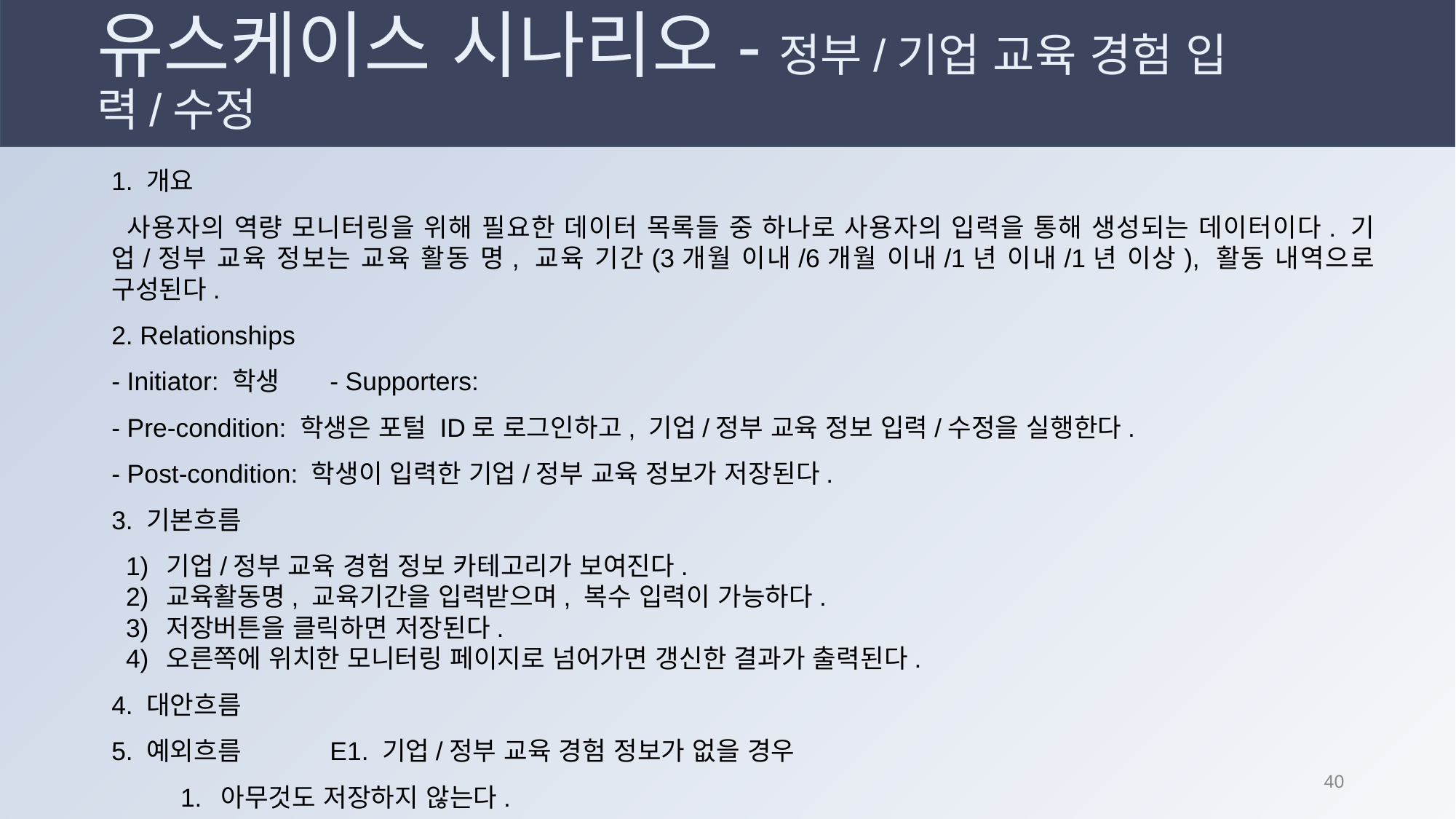

# 유스케이스 시나리오-정부/기업 교육 경험 입력/수정

1. 개요
 사용자의 역량 모니터링을 위해 필요한 데이터 목록들 중 하나로 사용자의 입력을 통해 생성되는 데이터이다. 기업/정부 교육 정보는 교육 활동 명, 교육 기간(3개월 이내/6개월 이내/1년 이내/1년 이상), 활동 내역으로 구성된다.
2. Relationships
- Initiator: 학생	- Supporters:
- Pre-condition: 학생은 포털 ID로 로그인하고, 기업/정부 교육 정보 입력/수정을 실행한다.
- Post-condition: 학생이 입력한 기업/정부 교육 정보가 저장된다.
3. 기본흐름
기업/정부 교육 경험 정보 카테고리가 보여진다.
교육활동명, 교육기간을 입력받으며, 복수 입력이 가능하다.
저장버튼을 클릭하면 저장된다.
오른쪽에 위치한 모니터링 페이지로 넘어가면 갱신한 결과가 출력된다.
4. 대안흐름
5. 예외흐름	E1. 기업/정부 교육 경험 정보가 없을 경우
아무것도 저장하지 않는다.

40